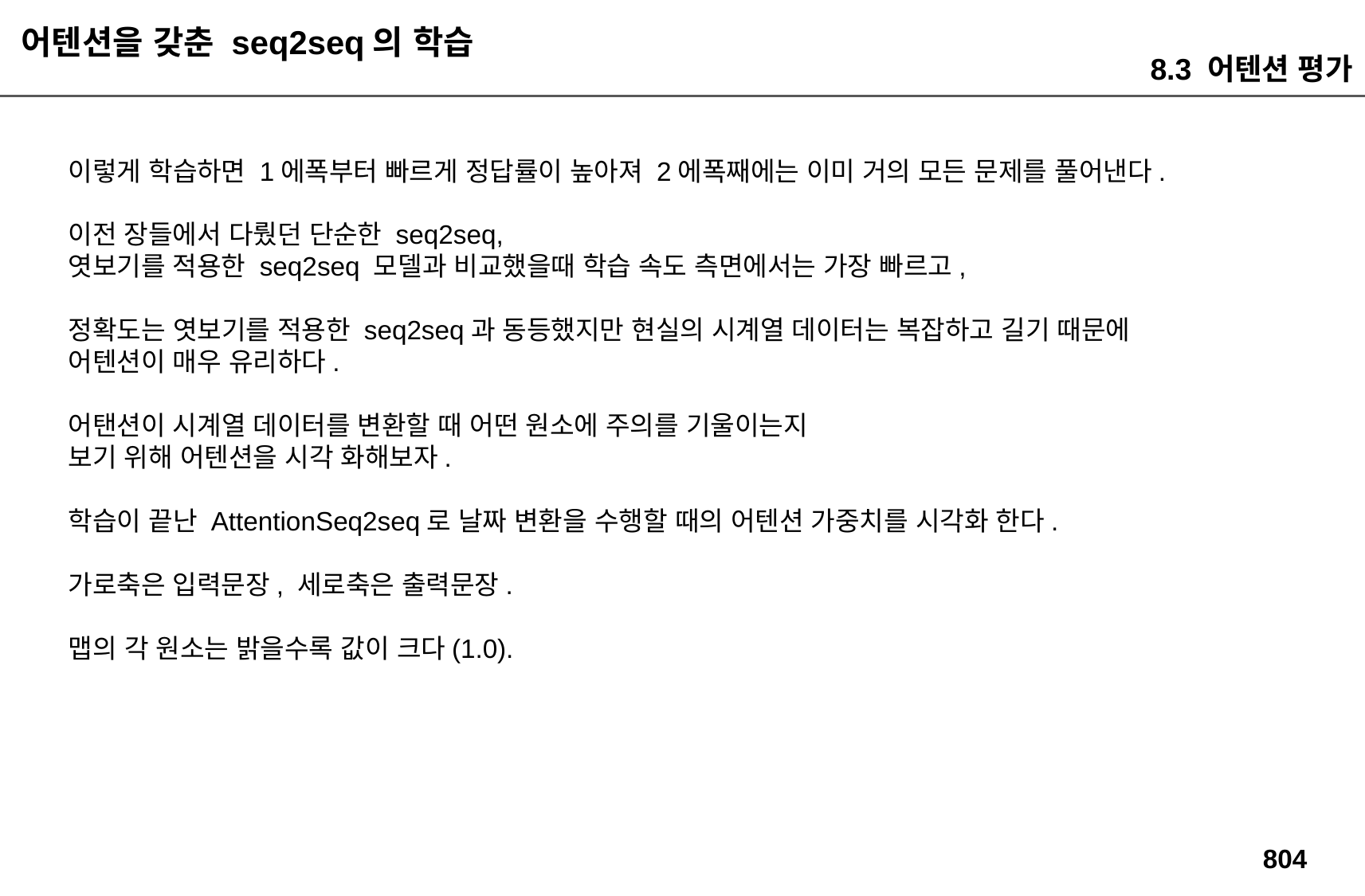

어텐션을 갖춘 seq2seq의 학습
8.3 어텐션 평가
이렇게 학습하면 1에폭부터 빠르게 정답률이 높아져 2에폭째에는 이미 거의 모든 문제를 풀어낸다.

이전 장들에서 다뤘던 단순한 seq2seq,
엿보기를 적용한 seq2seq 모델과 비교했을때 학습 속도 측면에서는 가장 빠르고,

정확도는 엿보기를 적용한 seq2seq과 동등했지만 현실의 시계열 데이터는 복잡하고 길기 때문에
어텐션이 매우 유리하다.

어탠션이 시계열 데이터를 변환할 때 어떤 원소에 주의를 기울이는지
보기 위해 어텐션을 시각 화해보자.

학습이 끝난 AttentionSeq2seq로 날짜 변환을 수행할 때의 어텐션 가중치를 시각화 한다.

가로축은 입력문장, 세로축은 출력문장.

맵의 각 원소는 밝을수록 값이 크다(1.0).